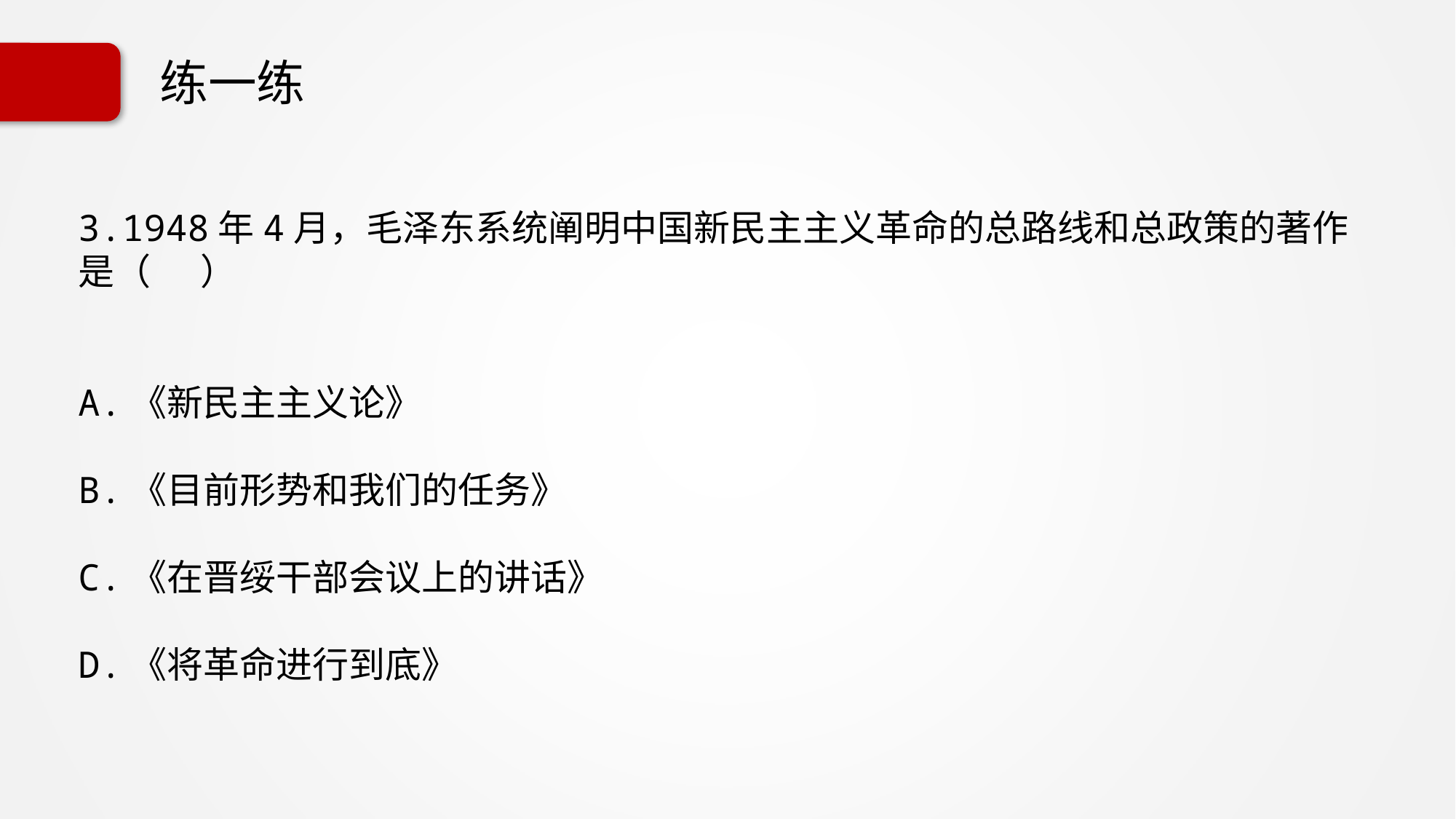

# 练一练
3.1948年4月，毛泽东系统阐明中国新民主主义革命的总路线和总政策的著作是（      ）

A.《新民主主义论》

B.《目前形势和我们的任务》

C.《在晋绥干部会议上的讲话》

D.《将革命进行到底》